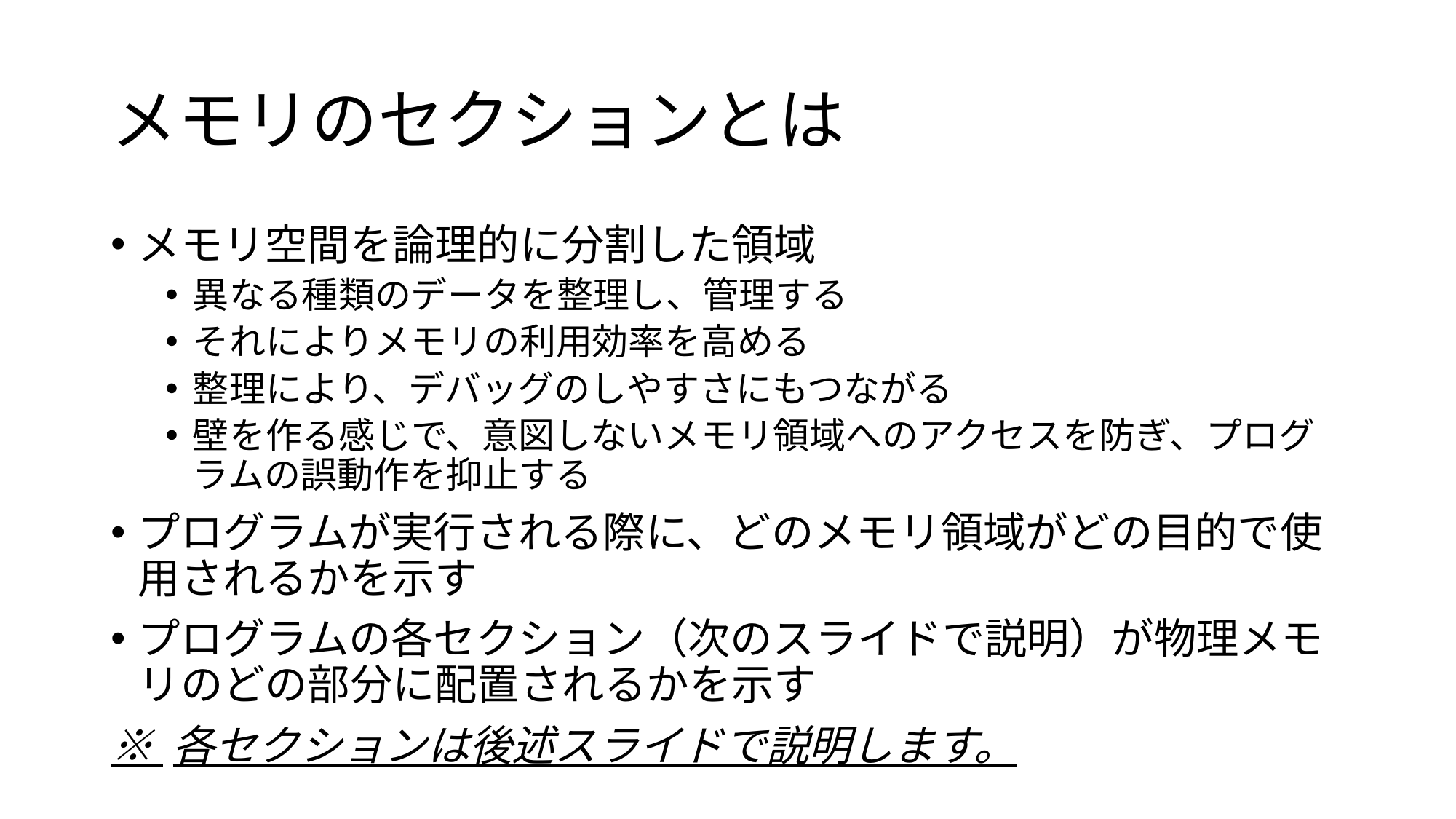

# メモリのセクションとは
メモリ空間を論理的に分割した領域
異なる種類のデータを整理し、管理する
それによりメモリの利用効率を高める
整理により、デバッグのしやすさにもつながる
壁を作る感じで、意図しないメモリ領域へのアクセスを防ぎ、プログラムの誤動作を抑止する
プログラムが実行される際に、どのメモリ領域がどの目的で使用されるかを示す
プログラムの各セクション（次のスライドで説明）が物理メモリのどの部分に配置されるかを示す
※ 各セクションは後述スライドで説明します。